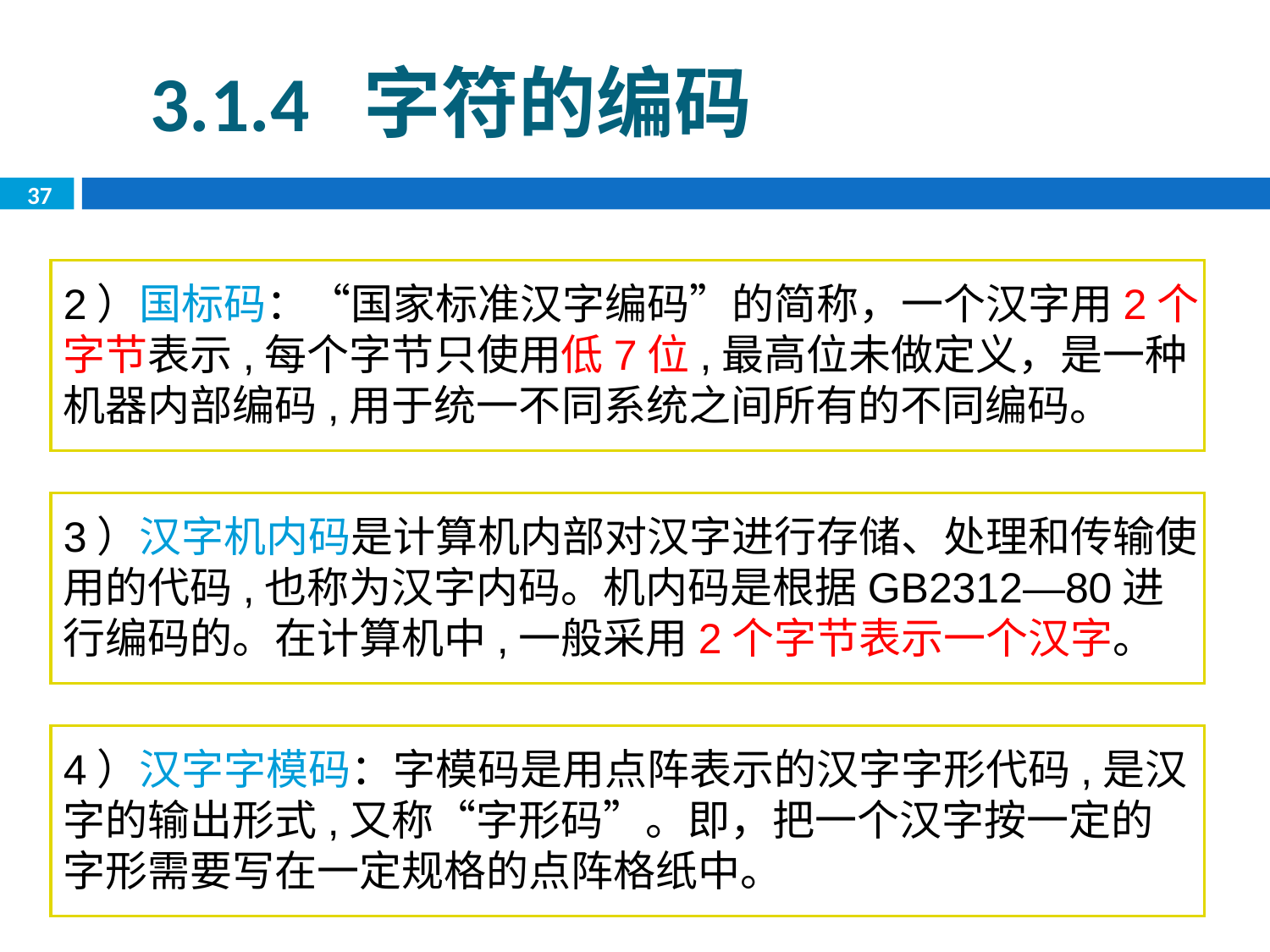

3.1.4  字符的编码
37

2）国标码：“国家标准汉字编码”的简称，一个汉字用2个字节表示,每个字节只使用低7位,最高位未做定义，是一种机器内部编码,用于统一不同系统之间所有的不同编码。

3）汉字机内码是计算机内部对汉字进行存储、处理和传输使用的代码,也称为汉字内码。机内码是根据GB2312—80进行编码的。在计算机中,一般采用2个字节表示一个汉字。

4）汉字字模码：字模码是用点阵表示的汉字字形代码,是汉字的输出形式,又称“字形码”。即，把一个汉字按一定的字形需要写在一定规格的点阵格纸中。